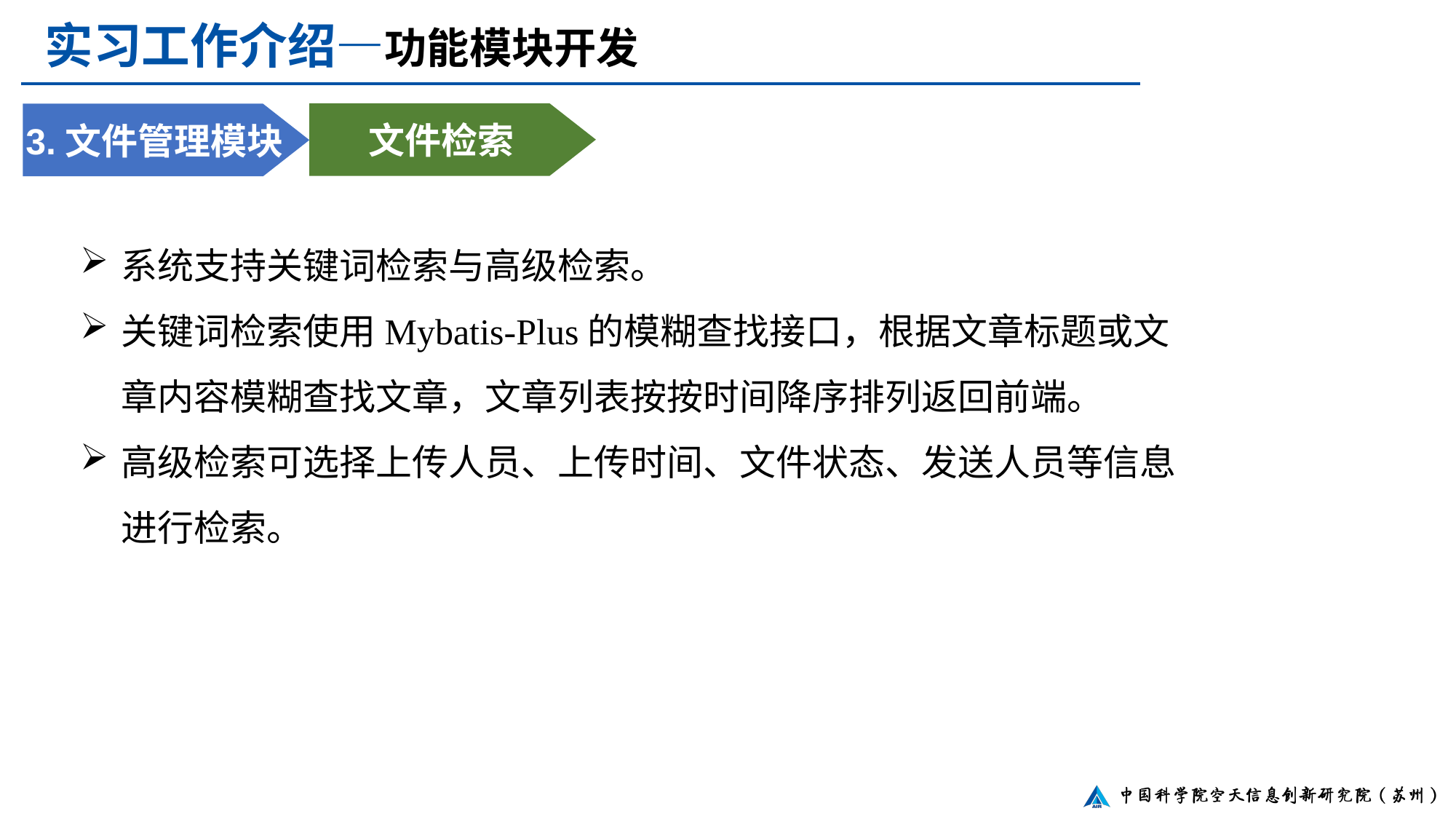

实习工作介绍—功能模块开发

文件检索
3.文件管理模块
系统支持关键词检索与高级检索。
关键词检索使用Mybatis-Plus的模糊查找接口，根据文章标题或文章内容模糊查找文章，文章列表按按时间降序排列返回前端。
高级检索可选择上传人员、上传时间、文件状态、发送人员等信息进行检索。